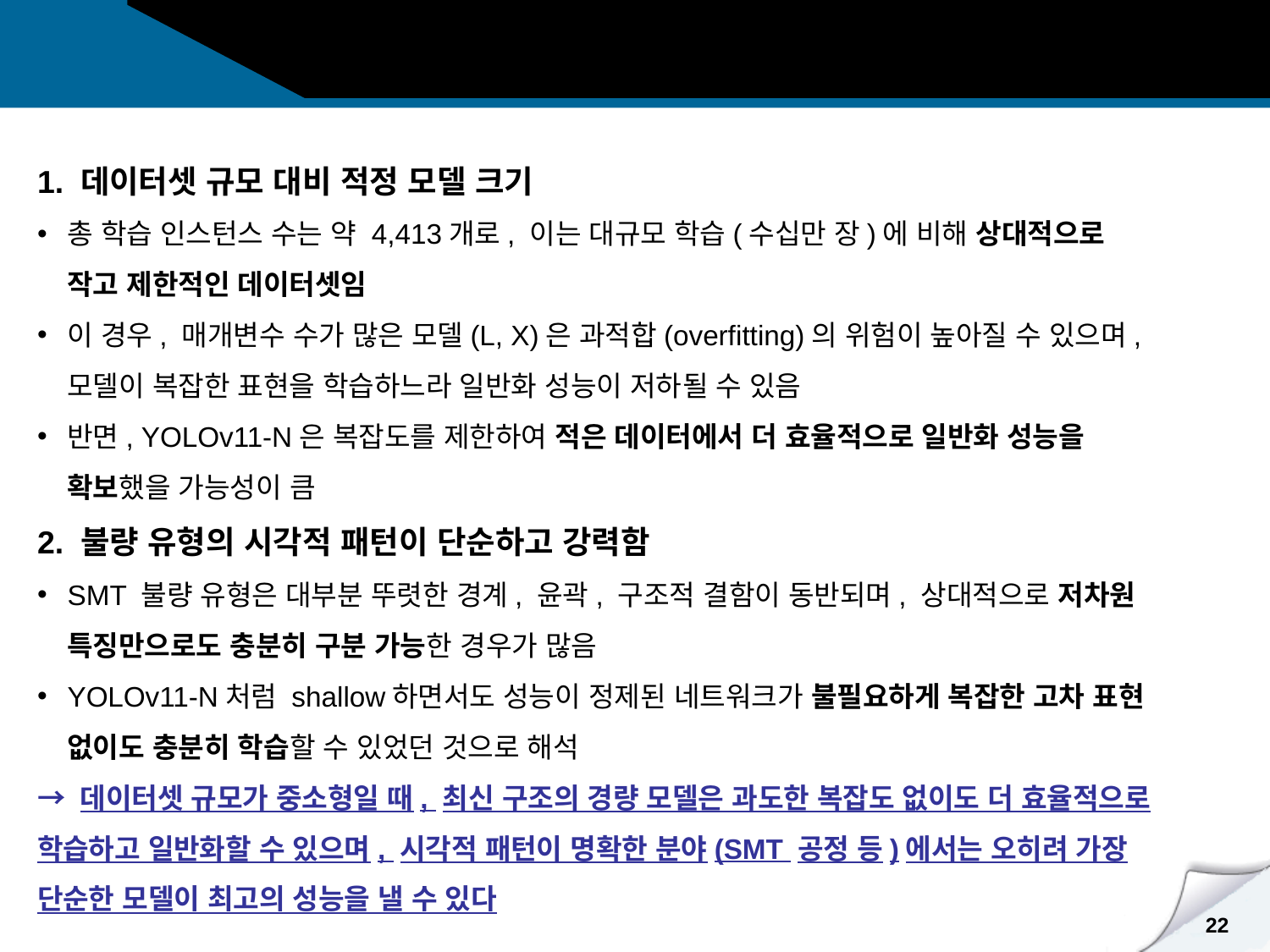

1. 데이터셋 규모 대비 적정 모델 크기
총 학습 인스턴스 수는 약 4,413개로, 이는 대규모 학습(수십만 장)에 비해 상대적으로 작고 제한적인 데이터셋임
이 경우, 매개변수 수가 많은 모델(L, X)은 과적합(overfitting)의 위험이 높아질 수 있으며, 모델이 복잡한 표현을 학습하느라 일반화 성능이 저하될 수 있음
반면, YOLOv11-N은 복잡도를 제한하여 적은 데이터에서 더 효율적으로 일반화 성능을 확보했을 가능성이 큼
2. 불량 유형의 시각적 패턴이 단순하고 강력함
SMT 불량 유형은 대부분 뚜렷한 경계, 윤곽, 구조적 결함이 동반되며, 상대적으로 저차원 특징만으로도 충분히 구분 가능한 경우가 많음
YOLOv11-N처럼 shallow하면서도 성능이 정제된 네트워크가 불필요하게 복잡한 고차 표현 없이도 충분히 학습할 수 있었던 것으로 해석
→ 데이터셋 규모가 중소형일 때, 최신 구조의 경량 모델은 과도한 복잡도 없이도 더 효율적으로 학습하고 일반화할 수 있으며, 시각적 패턴이 명확한 분야(SMT 공정 등)에서는 오히려 가장 단순한 모델이 최고의 성능을 낼 수 있다